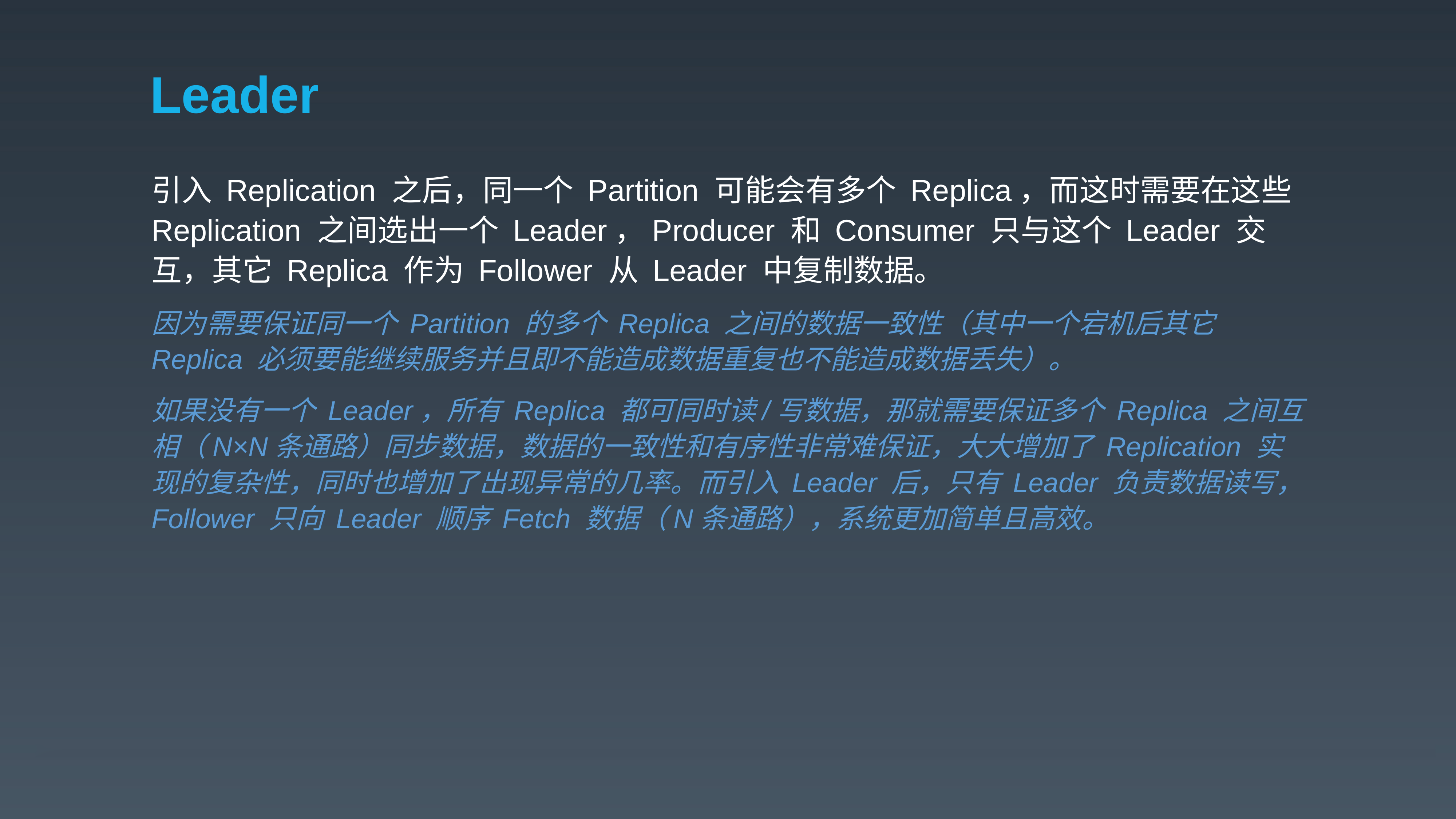

# Leader
引入 Replication 之后，同一个 Partition 可能会有多个 Replica，而这时需要在这些Replication 之间选出一个 Leader，Producer 和 Consumer 只与这个 Leader 交互，其它 Replica 作为 Follower 从 Leader 中复制数据。
因为需要保证同一个 Partition 的多个 Replica 之间的数据一致性（其中一个宕机后其它 Replica 必须要能继续服务并且即不能造成数据重复也不能造成数据丢失）。
如果没有一个 Leader，所有 Replica 都可同时读/写数据，那就需要保证多个 Replica 之间互相（N×N条通路）同步数据，数据的一致性和有序性非常难保证，大大增加了 Replication 实现的复杂性，同时也增加了出现异常的几率。而引入 Leader 后，只有 Leader 负责数据读写，Follower 只向 Leader 顺序 Fetch 数据（N条通路），系统更加简单且高效。